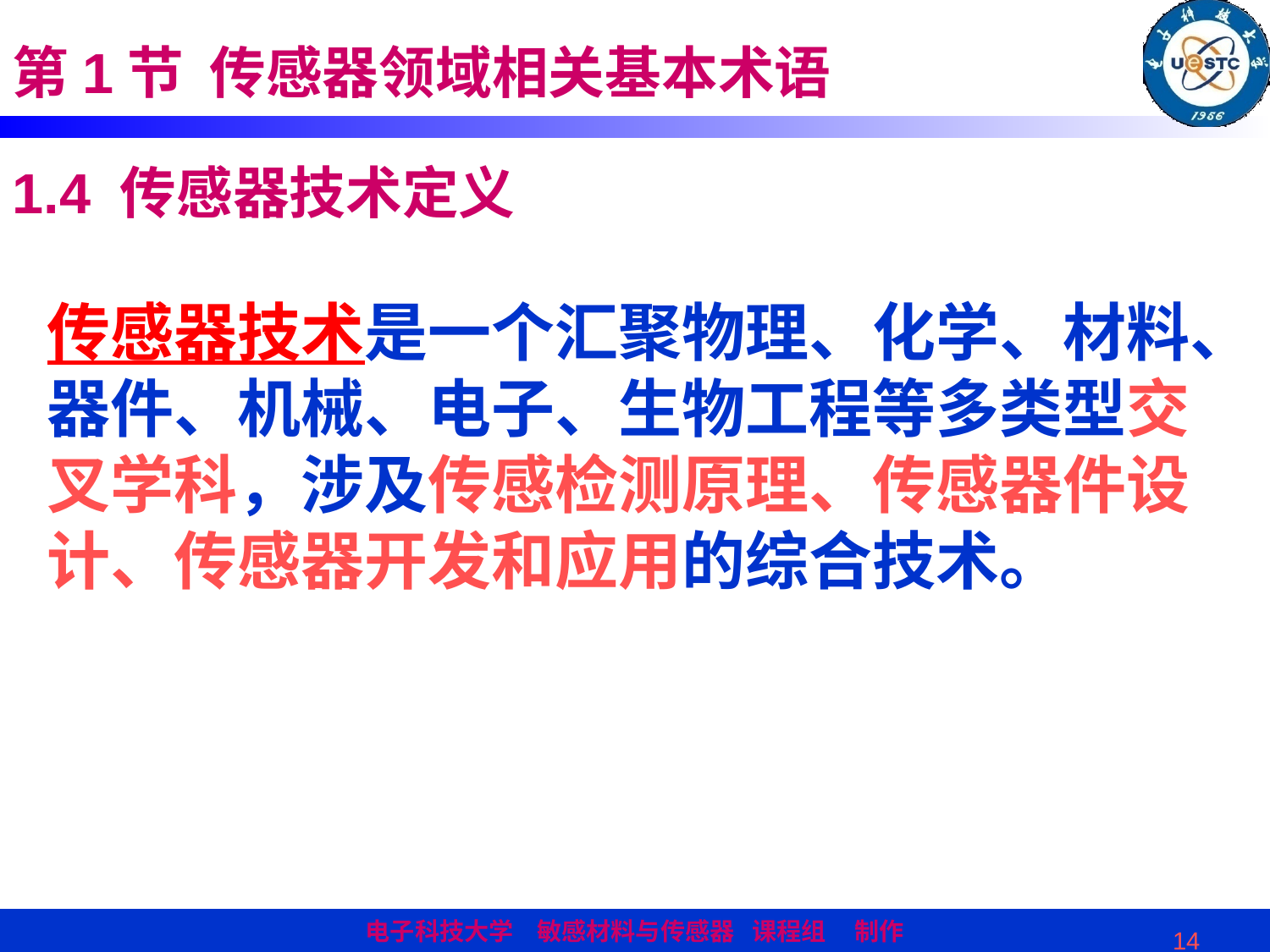

第1节  传感器领域相关基本术语
1.4 传感器技术定义
传感器技术是一个汇聚物理、化学、材料、器件、机械、电子、生物工程等多类型交叉学科，涉及传感检测原理、传感器件设计、传感器开发和应用的综合技术。
14